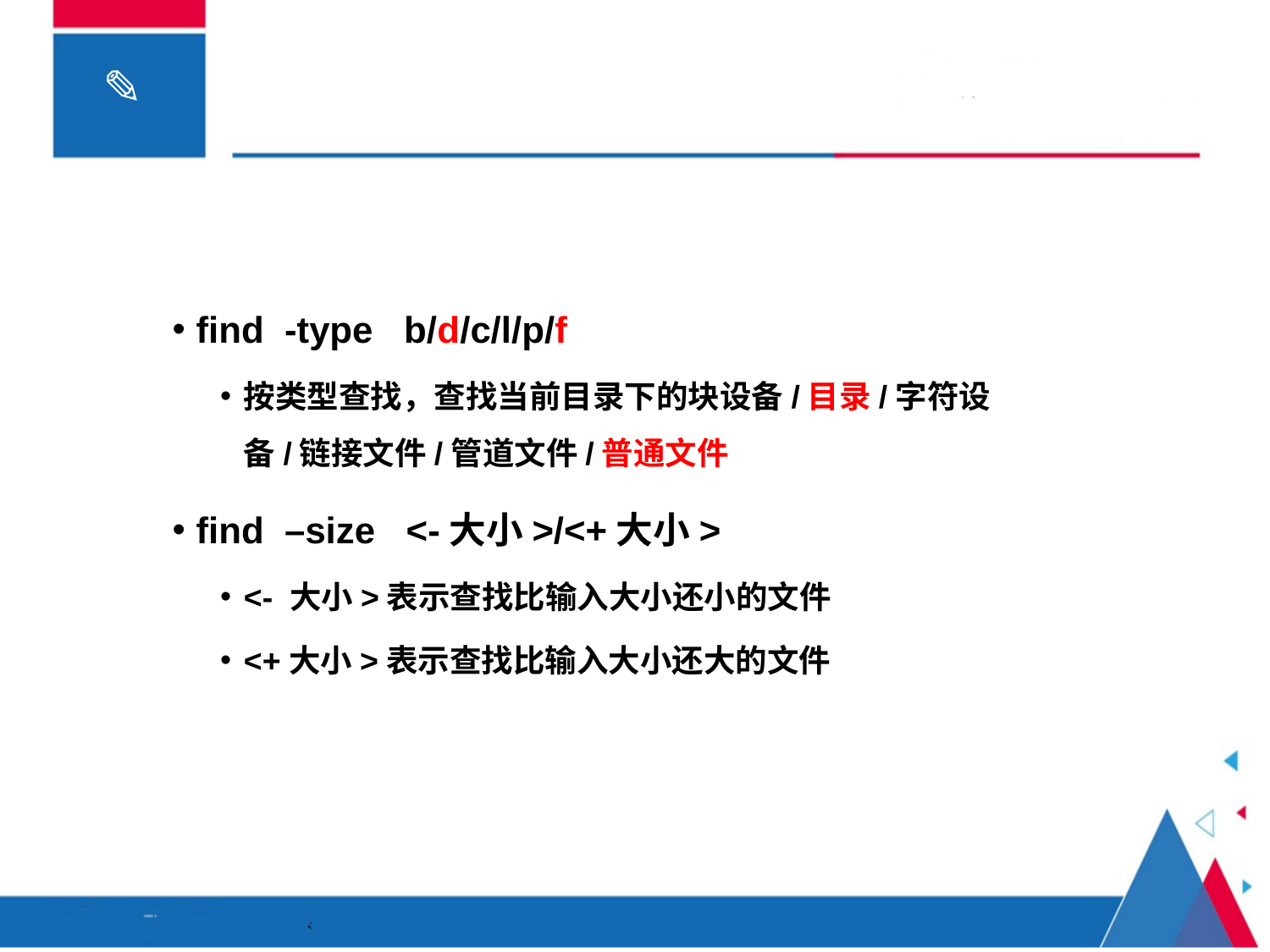

find  -type   b/d/c/l/p/f
按类型查找，查找当前目录下的块设备/目录/字符设备/链接文件/管道文件/普通文件
find  –size   <-大小>/<+大小>
<- 大小>表示查找比输入大小还小的文件
<+大小>表示查找比输入大小还大的文件